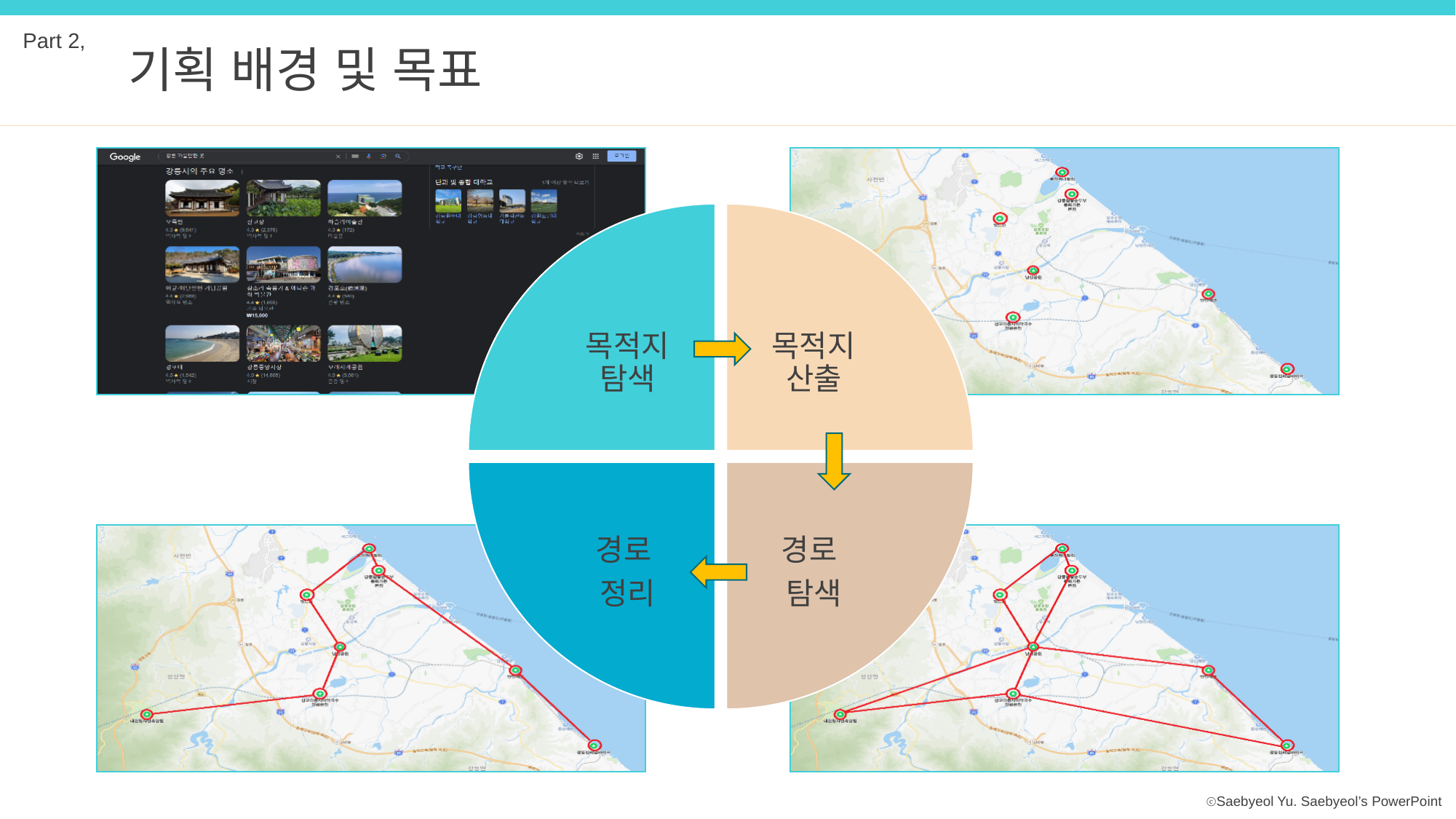

Part 2,
기획 배경 및 목표

목적지 탐색
목적지 산출

경로
정리

경로
탐색